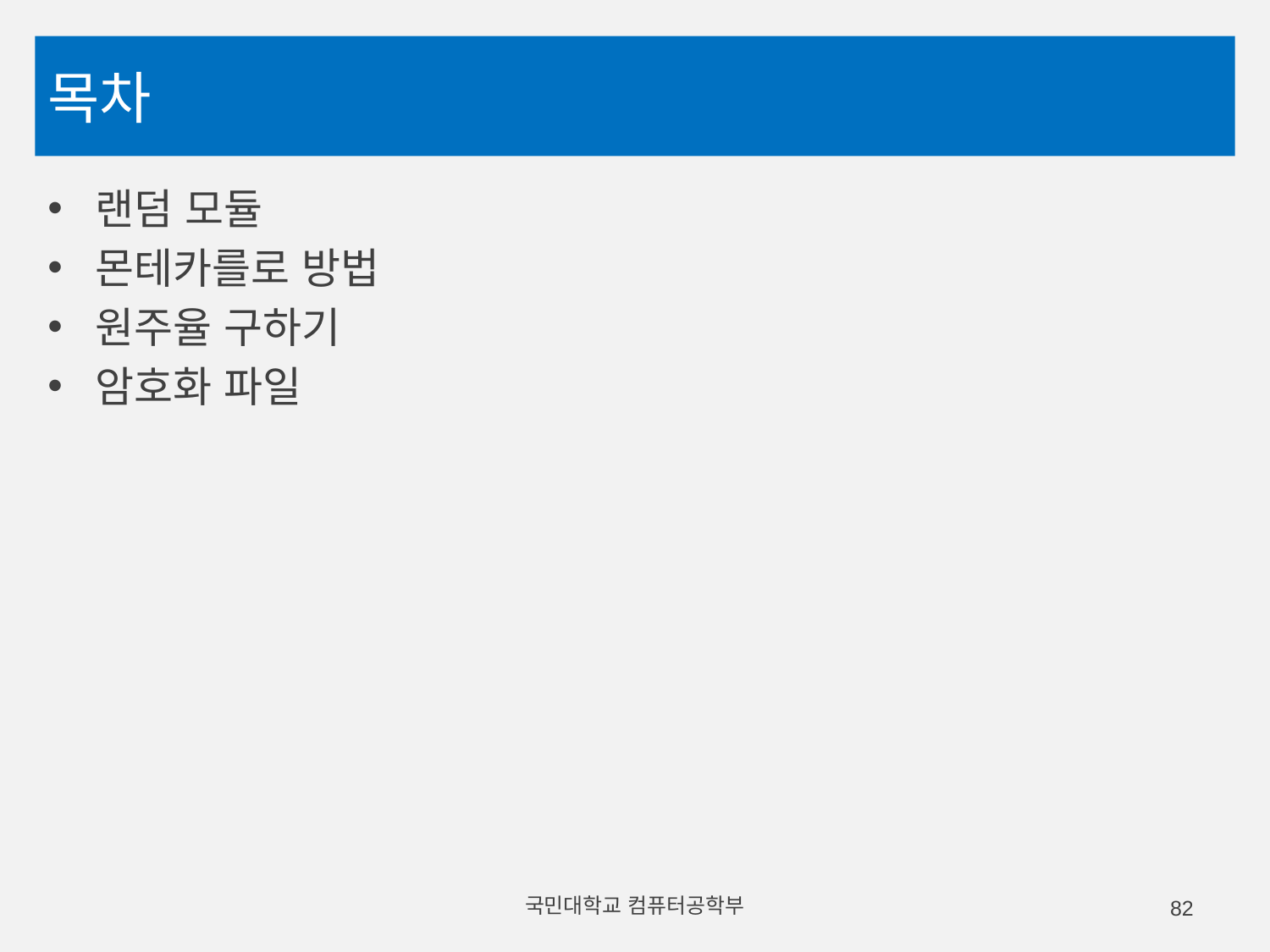

# 목차
랜덤 모듈
몬테카를로 방법
원주율 구하기
암호화 파일
국민대학교 컴퓨터공학부
82